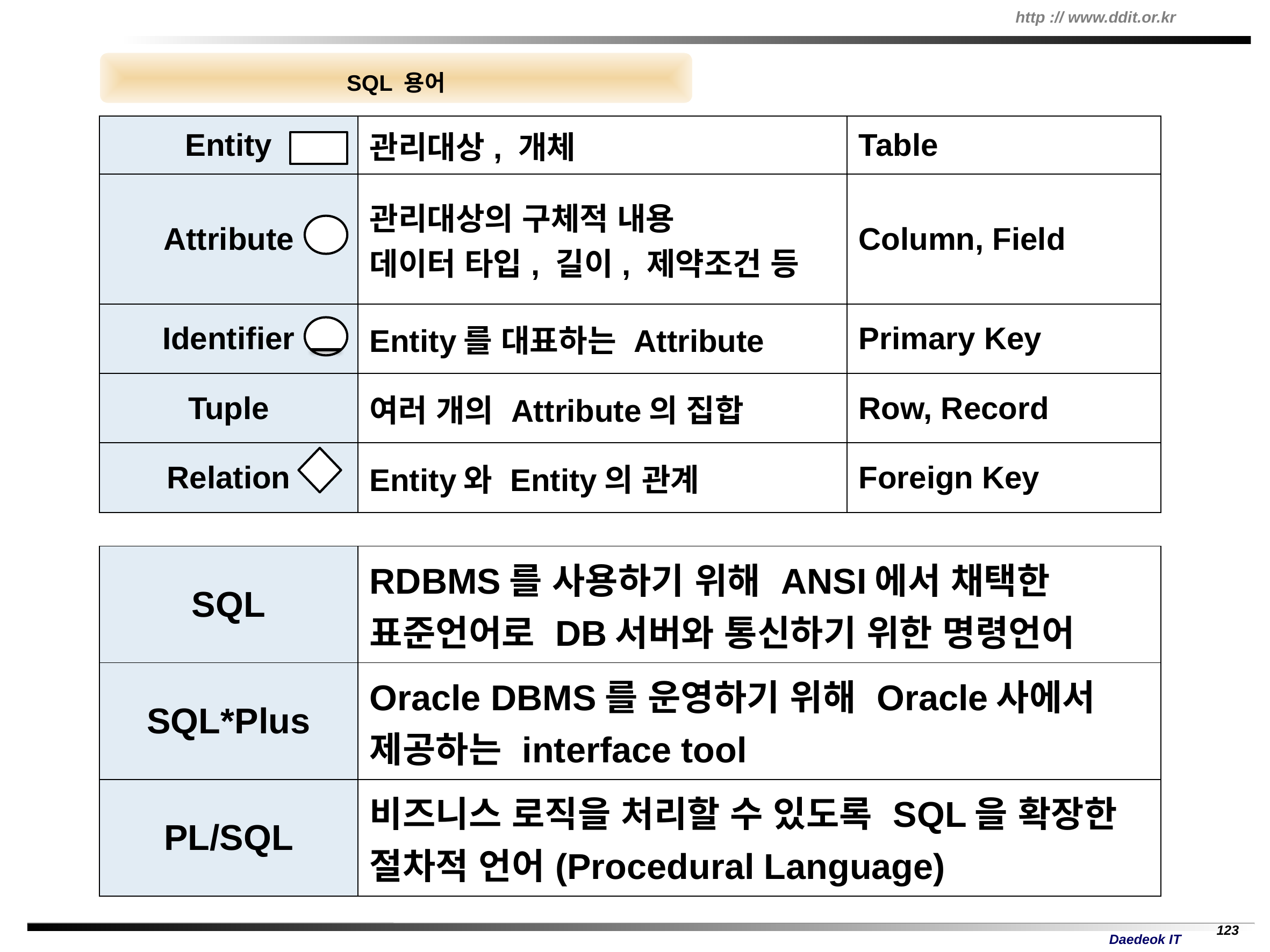

SQL 용어
| Entity | 관리대상, 개체 | Table |
| --- | --- | --- |
| Attribute | 관리대상의 구체적 내용 데이터 타입, 길이, 제약조건 등 | Column, Field |
| Identifier | Entity를 대표하는 Attribute | Primary Key |
| Tuple | 여러 개의 Attribute의 집합 | Row, Record |
| Relation | Entity와 Entity의 관계 | Foreign Key |

| SQL | RDBMS를 사용하기 위해 ANSI에서 채택한 표준언어로 DB서버와 통신하기 위한 명령언어 |
| --- | --- |
| SQL\*Plus | Oracle DBMS를 운영하기 위해 Oracle사에서 제공하는 interface tool |
| PL/SQL | 비즈니스 로직을 처리할 수 있도록 SQL을 확장한 절차적 언어(Procedural Language) |